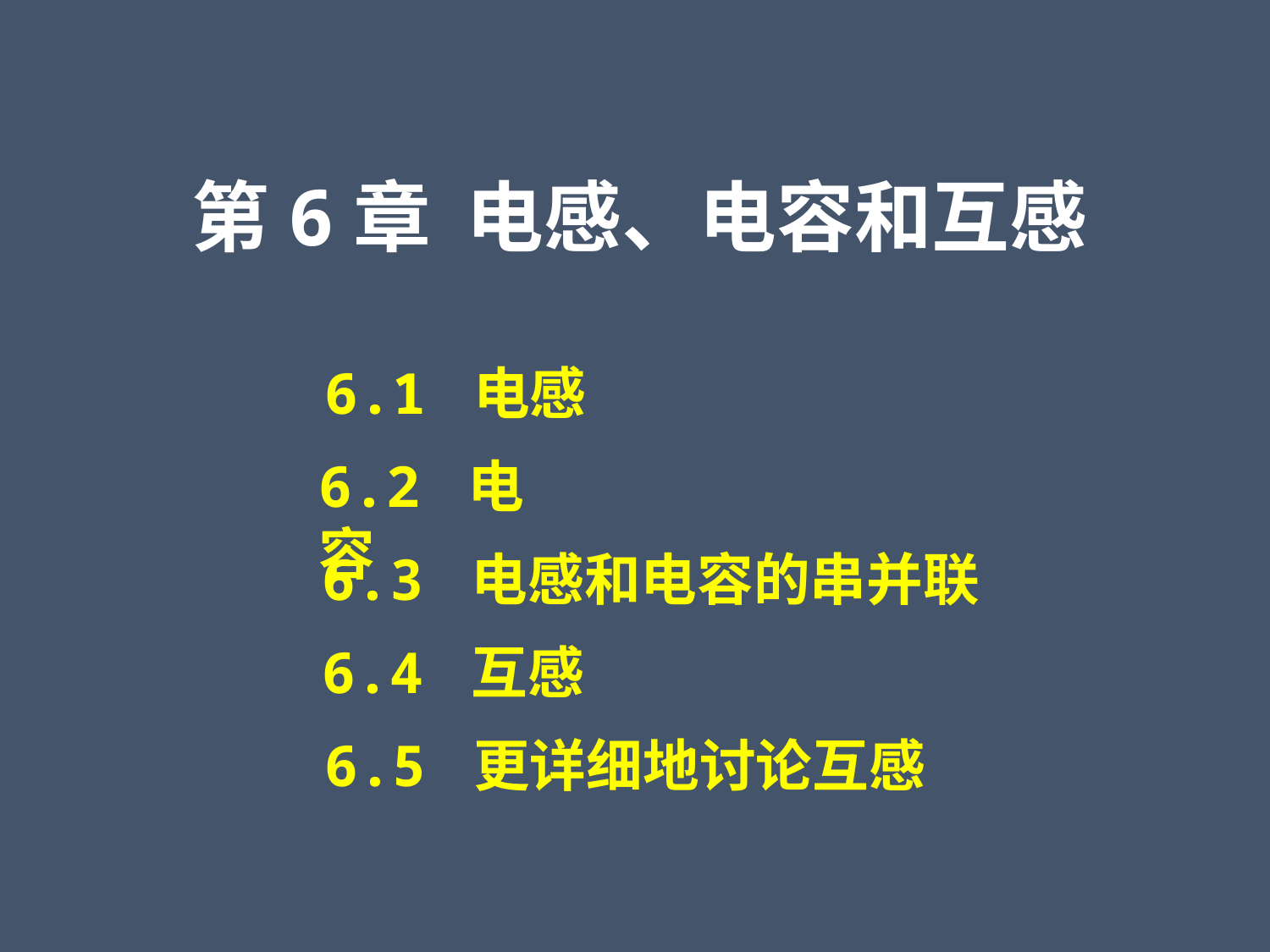

第6章  电感、电容和互感
6.1 电感
6.2 电容
6.3 电感和电容的串并联
6.4 互感
6.5 更详细地讨论互感